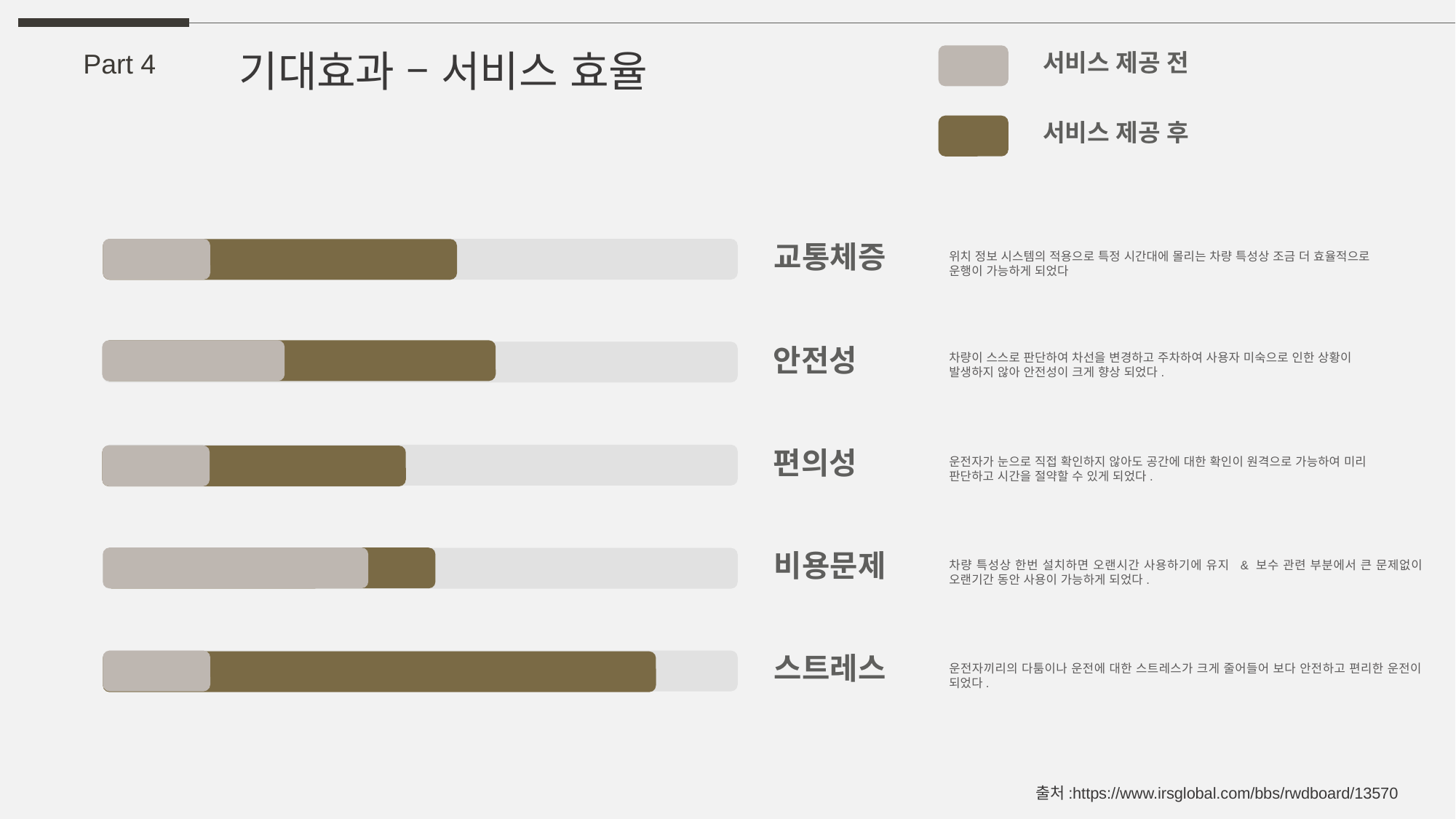

기대효과 – 서비스 효율
Part 4
서비스 제공 전

서비스 제공 후

교통체증

위치 정보 시스템의 적용으로 특정 시간대에 몰리는 차량 특성상 조금 더 효율적으로
운행이 가능하게 되었다
안전성

차량이 스스로 판단하여 차선을 변경하고 주차하여 사용자 미숙으로 인한 상황이
발생하지 않아 안전성이 크게 향상 되었다.
편의성

운전자가 눈으로 직접 확인하지 않아도 공간에 대한 확인이 원격으로 가능하여 미리
판단하고 시간을 절약할 수 있게 되었다.
비용문제

차량 특성상 한번 설치하면 오랜시간 사용하기에 유지  & 보수 관련 부분에서 큰 문제없이 오랜기간 동안 사용이 가능하게 되었다.
스트레스

운전자끼리의 다툼이나 운전에 대한 스트레스가 크게 줄어들어 보다 안전하고 편리한 운전이 되었다.
출처:https://www.irsglobal.com/bbs/rwdboard/13570